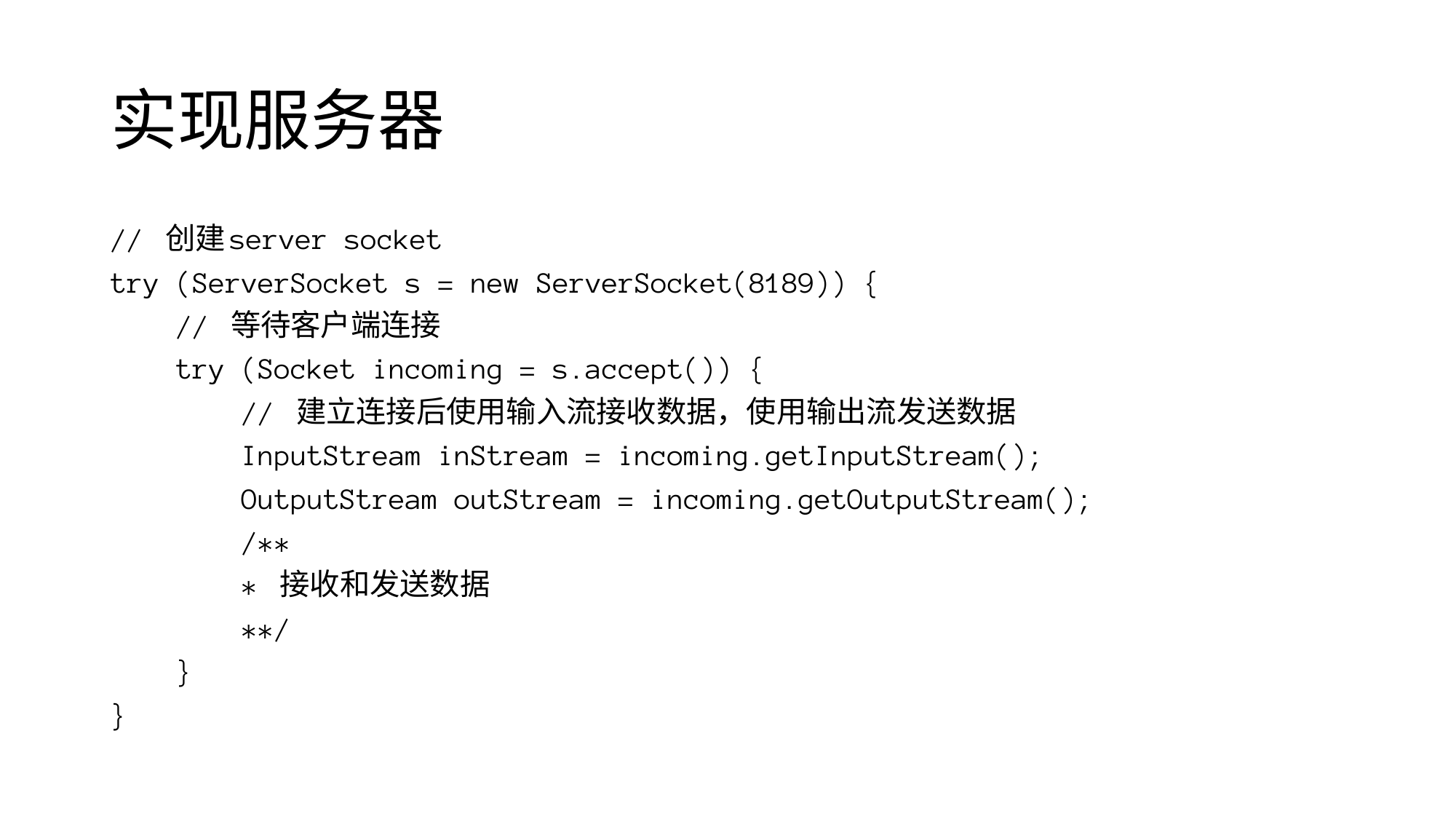

# 实现服务器
// 创建server socket
try (ServerSocket s = new ServerSocket(8189)) {
    // 等待客户端连接
    try (Socket incoming = s.accept()) {
        // 建立连接后使用输入流接收数据，使用输出流发送数据
        InputStream inStream = incoming.getInputStream();
        OutputStream outStream = incoming.getOutputStream();
        /**
        * 接收和发送数据
        **/
    }
}